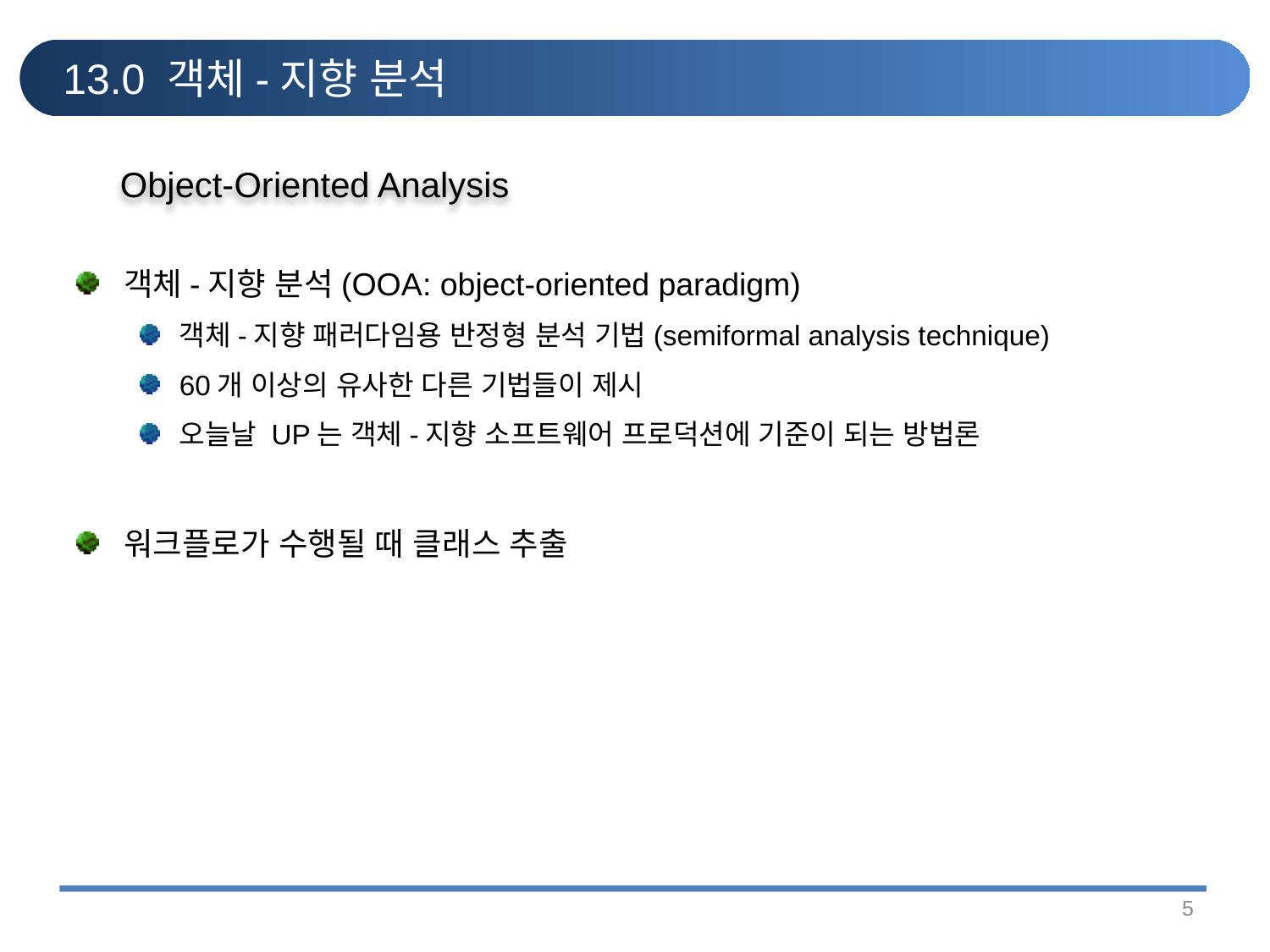

# 13.0 객체-지향 분석
Object-Oriented Analysis
객체-지향 분석(OOA: object-oriented paradigm)
객체-지향 패러다임용 반정형 분석 기법(semiformal analysis technique)
60개 이상의 유사한 다른 기법들이 제시
오늘날 UP는 객체-지향 소프트웨어 프로덕션에 기준이 되는 방법론

워크플로가 수행될 때 클래스 추출

5